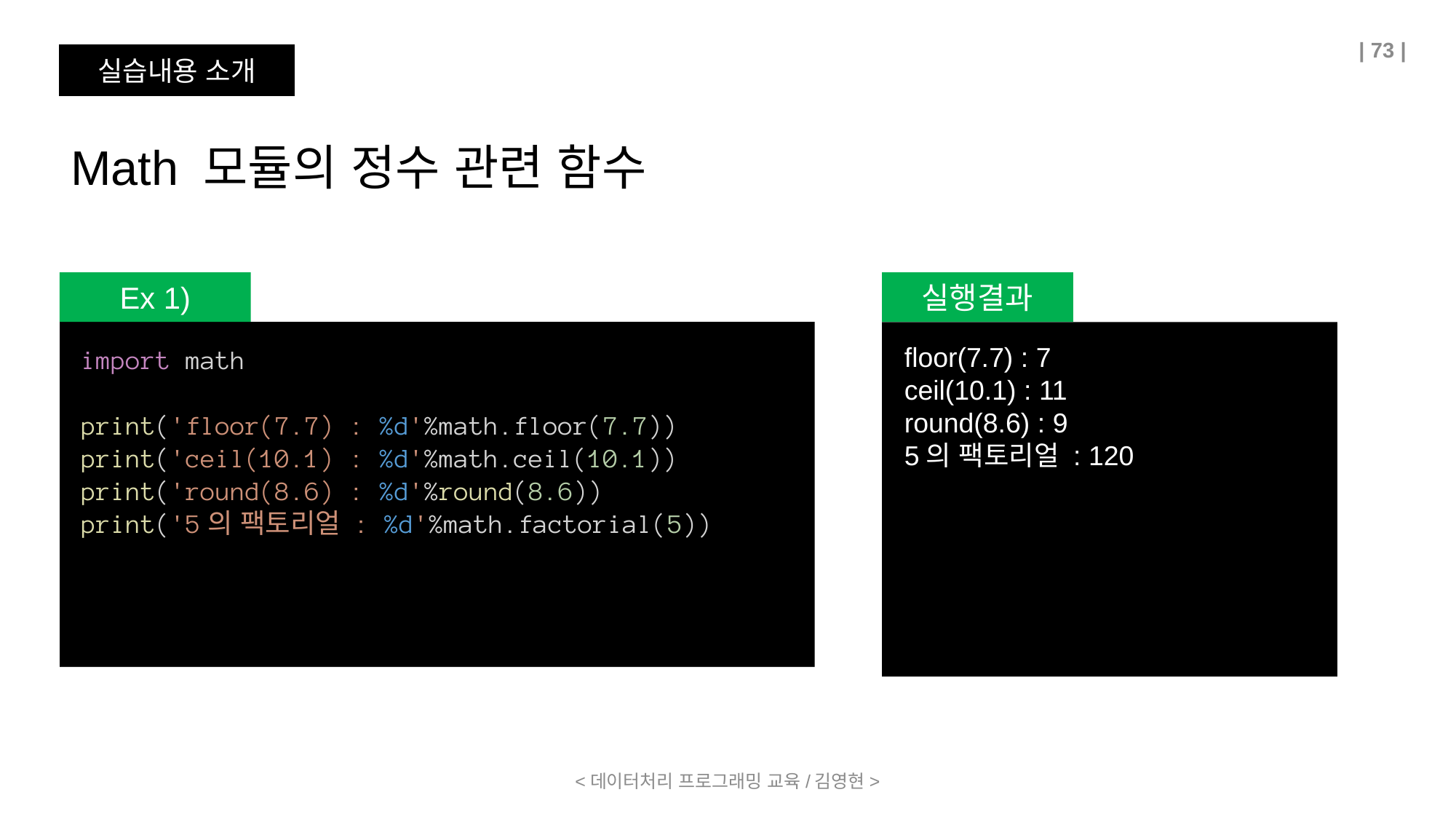

| 73 |
실습내용 소개
Math 모듈의 정수 관련 함수
Ex 1)
실행결과

floor(7.7) : 7
ceil(10.1) : 11
round(8.6) : 9
5의 팩토리얼 : 120
import math
print('floor(7.7) : %d'%math.floor(7.7))
print('ceil(10.1) : %d'%math.ceil(10.1))
print('round(8.6) : %d'%round(8.6))
print('5의 팩토리얼 : %d'%math.factorial(5))
<데이터처리 프로그래밍 교육/김영현>